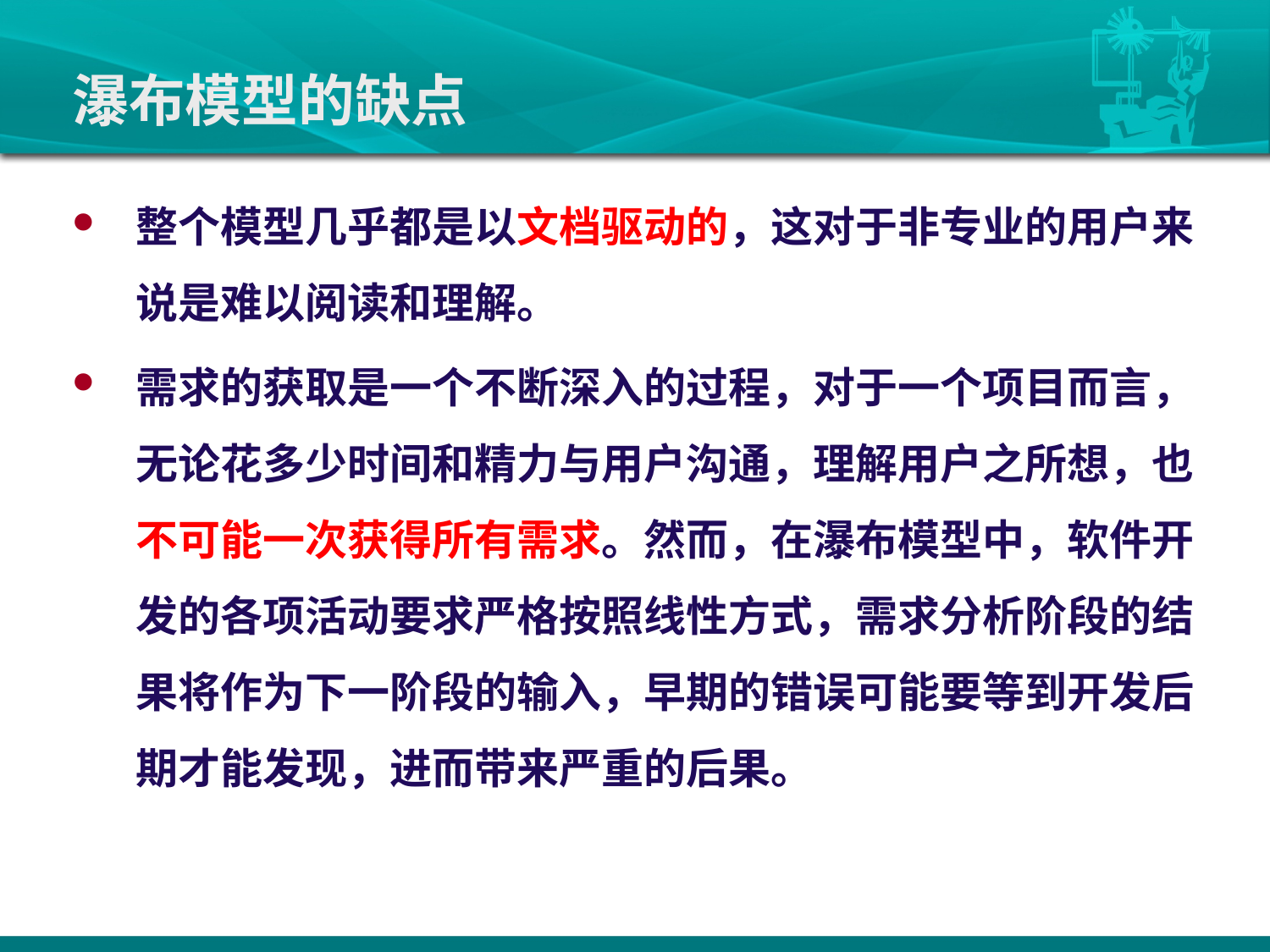

# 瀑布模型的缺点
整个模型几乎都是以文档驱动的，这对于非专业的用户来说是难以阅读和理解。
需求的获取是一个不断深入的过程，对于一个项目而言，无论花多少时间和精力与用户沟通，理解用户之所想，也不可能一次获得所有需求。然而，在瀑布模型中，软件开发的各项活动要求严格按照线性方式，需求分析阶段的结果将作为下一阶段的输入，早期的错误可能要等到开发后期才能发现，进而带来严重的后果。